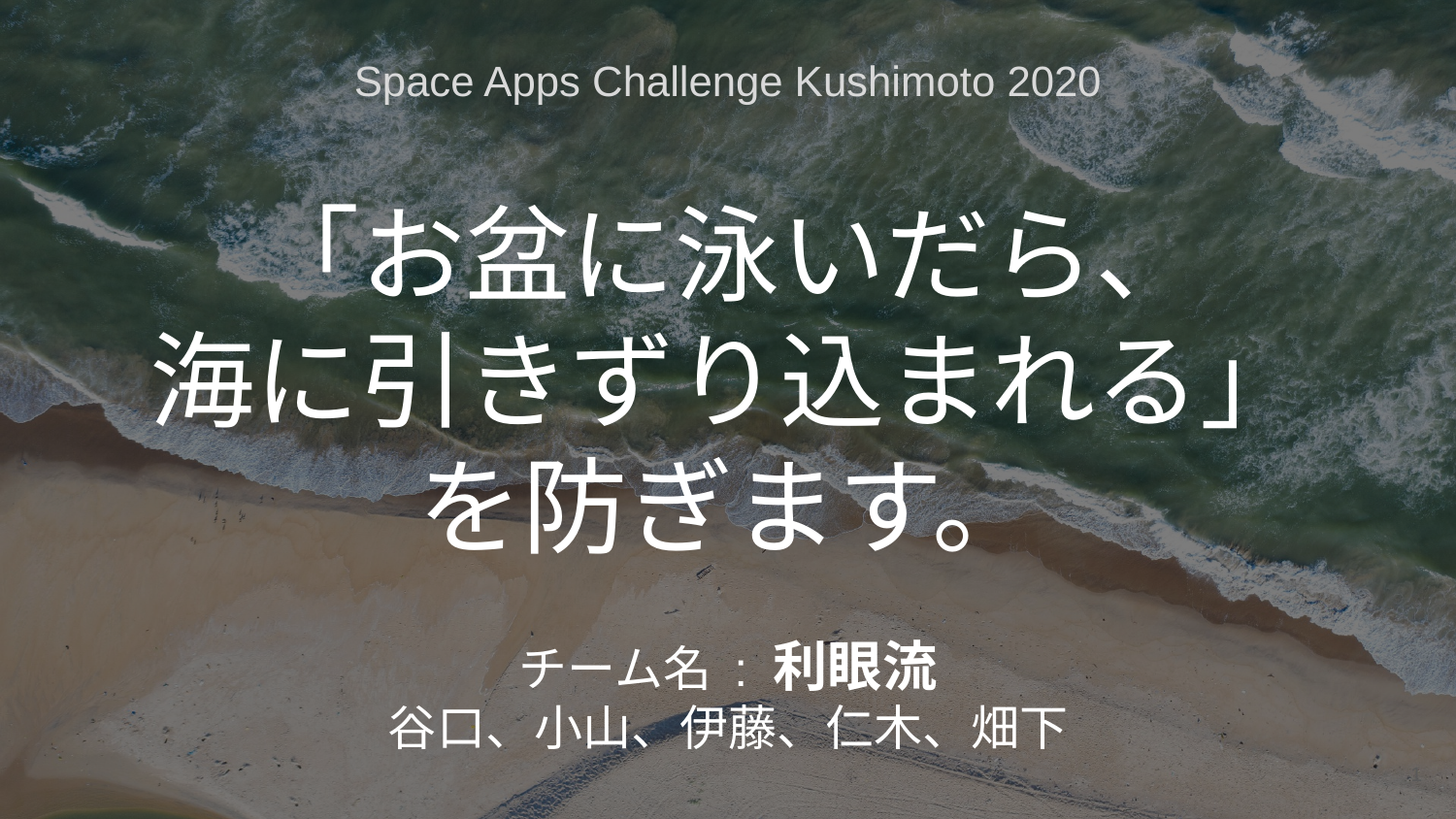

Space Apps Challenge Kushimoto 2020
# 「お盆に泳いだら、
海に引きずり込まれる」
を防ぎます。
チーム名 : 利眼流
谷口、小山、伊藤、仁木、畑下
1